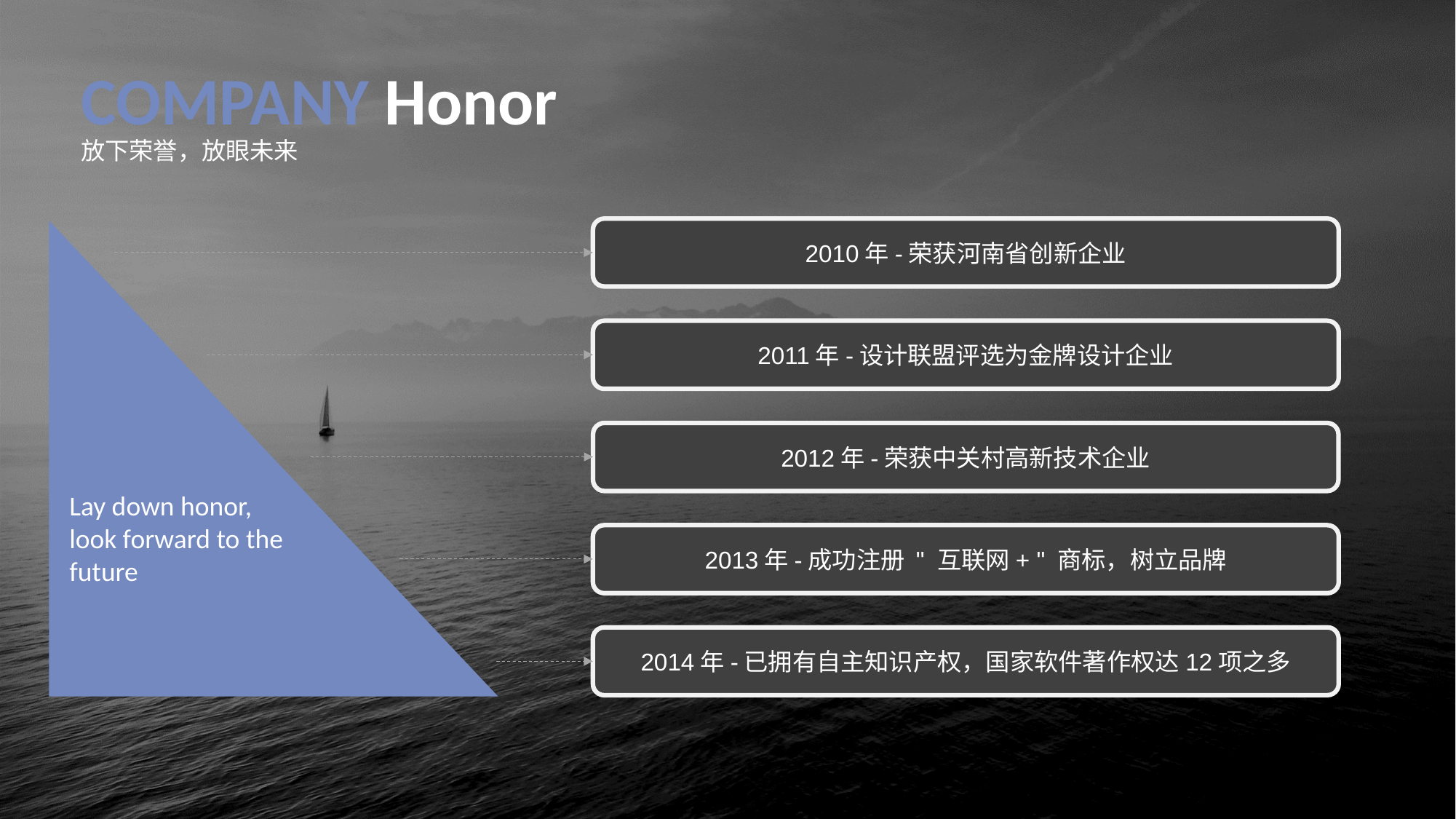

COMPANY Honor
放下荣誉，放眼未来
2010年-荣获河南省创新企业

2011年-设计联盟评选为金牌设计企业
2012年-荣获中关村高新技术企业
Lay down honor, look forward to the future
2013年-成功注册 " 互联网+ " 商标，树立品牌
2014年-已拥有自主知识产权，国家软件著作权达12项之多